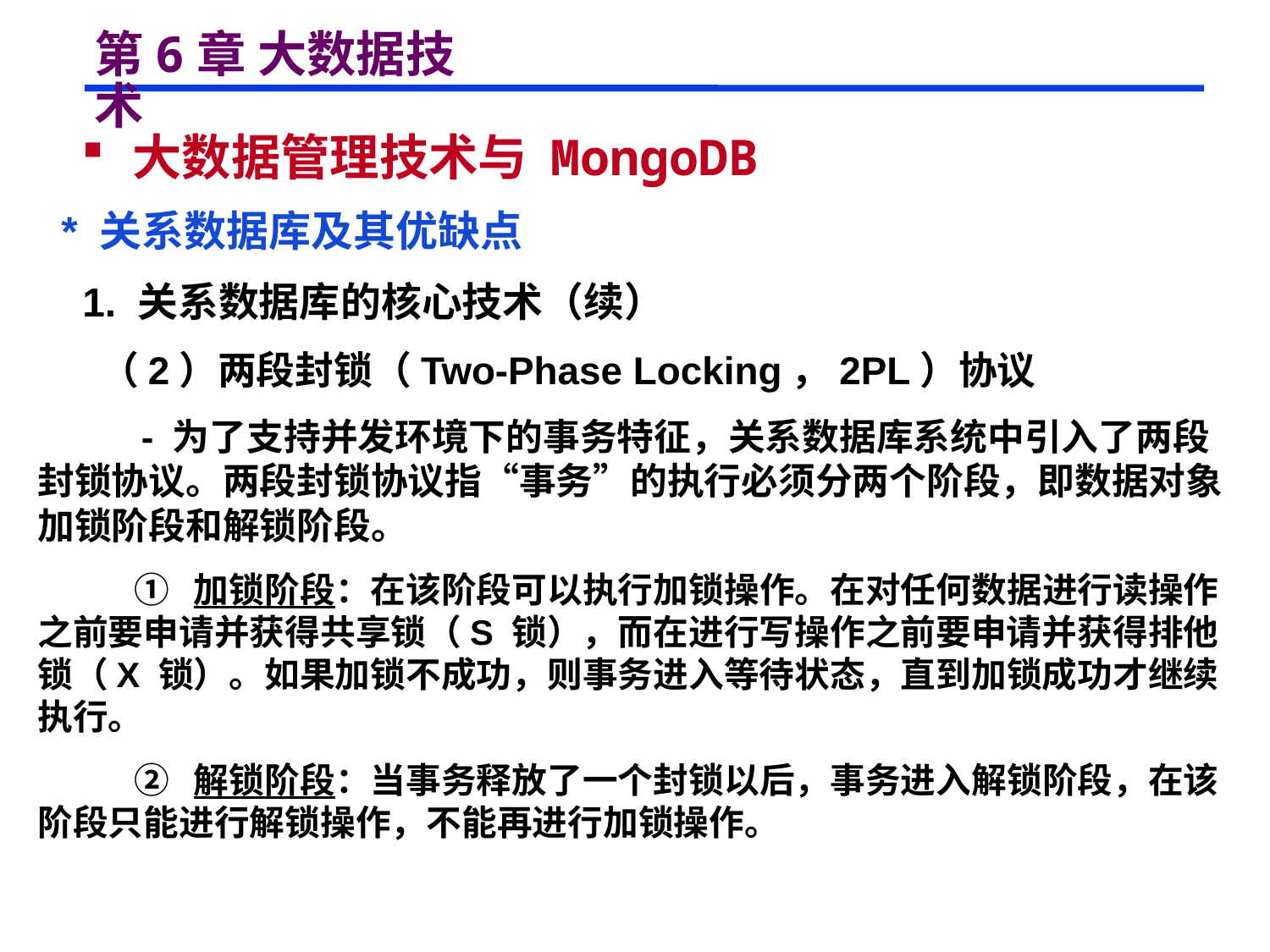

# 第6章 大数据技术
 大数据管理技术与 MongoDB
  * 关系数据库及其优缺点
    1. 关系数据库的核心技术（续）
      （2）两段封锁（Two-Phase Locking，2PL）协议
          - 为了支持并发环境下的事务特征，关系数据库系统中引入了两段封锁协议。两段封锁协议指“事务”的执行必须分两个阶段，即数据对象加锁阶段和解锁阶段。
            ①  加锁阶段：在该阶段可以执行加锁操作。在对任何数据进行读操作之前要申请并获得共享锁（S 锁），而在进行写操作之前要申请并获得排他锁（X 锁）。如果加锁不成功，则事务进入等待状态，直到加锁成功才继续执行。
            ②  解锁阶段：当事务释放了一个封锁以后，事务进入解锁阶段，在该阶段只能进行解锁操作，不能再进行加锁操作。